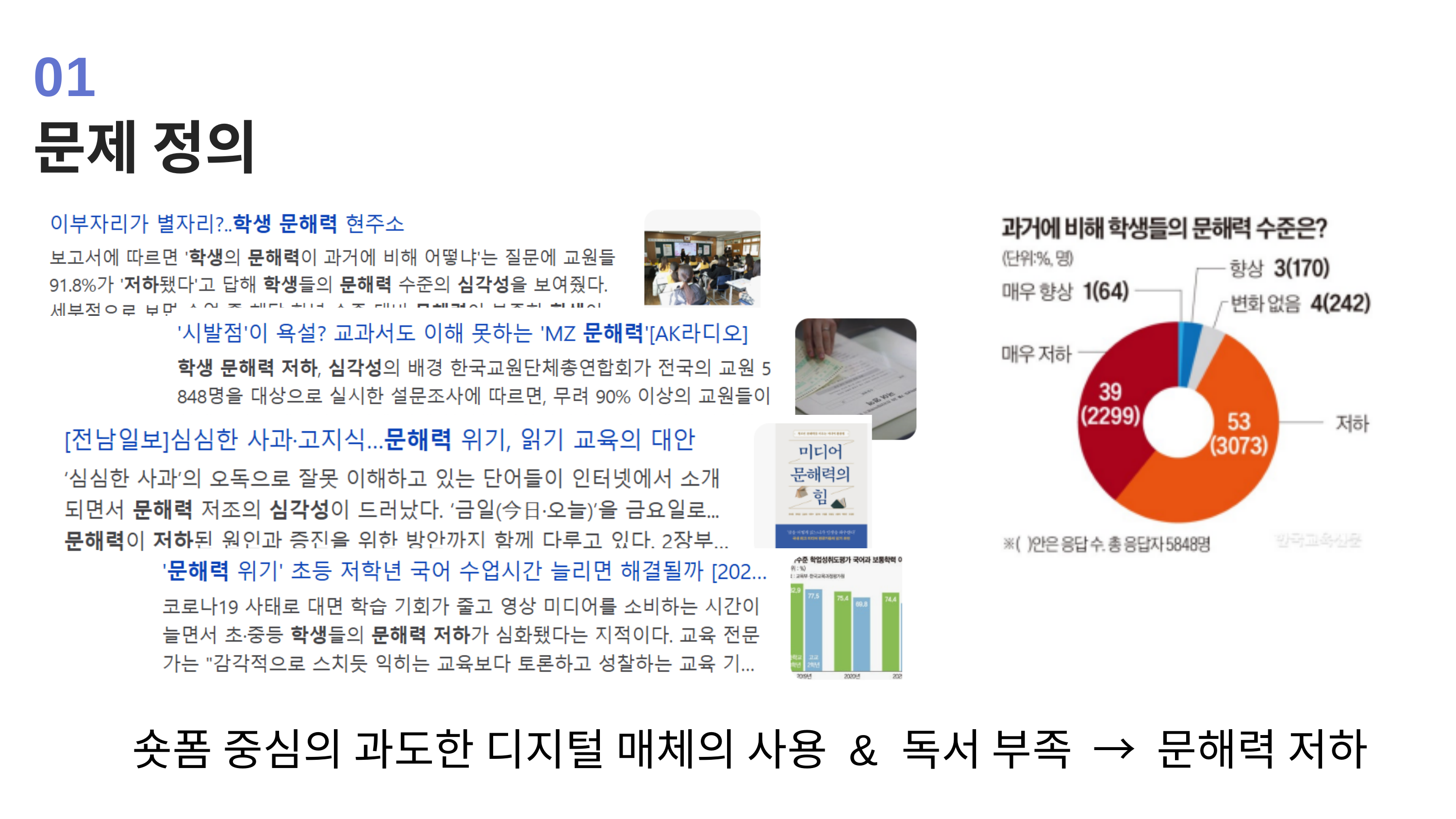

01
문제 정의

숏폼 중심의 과도한 디지털 매체의 사용 & 독서 부족  →  문해력 저하